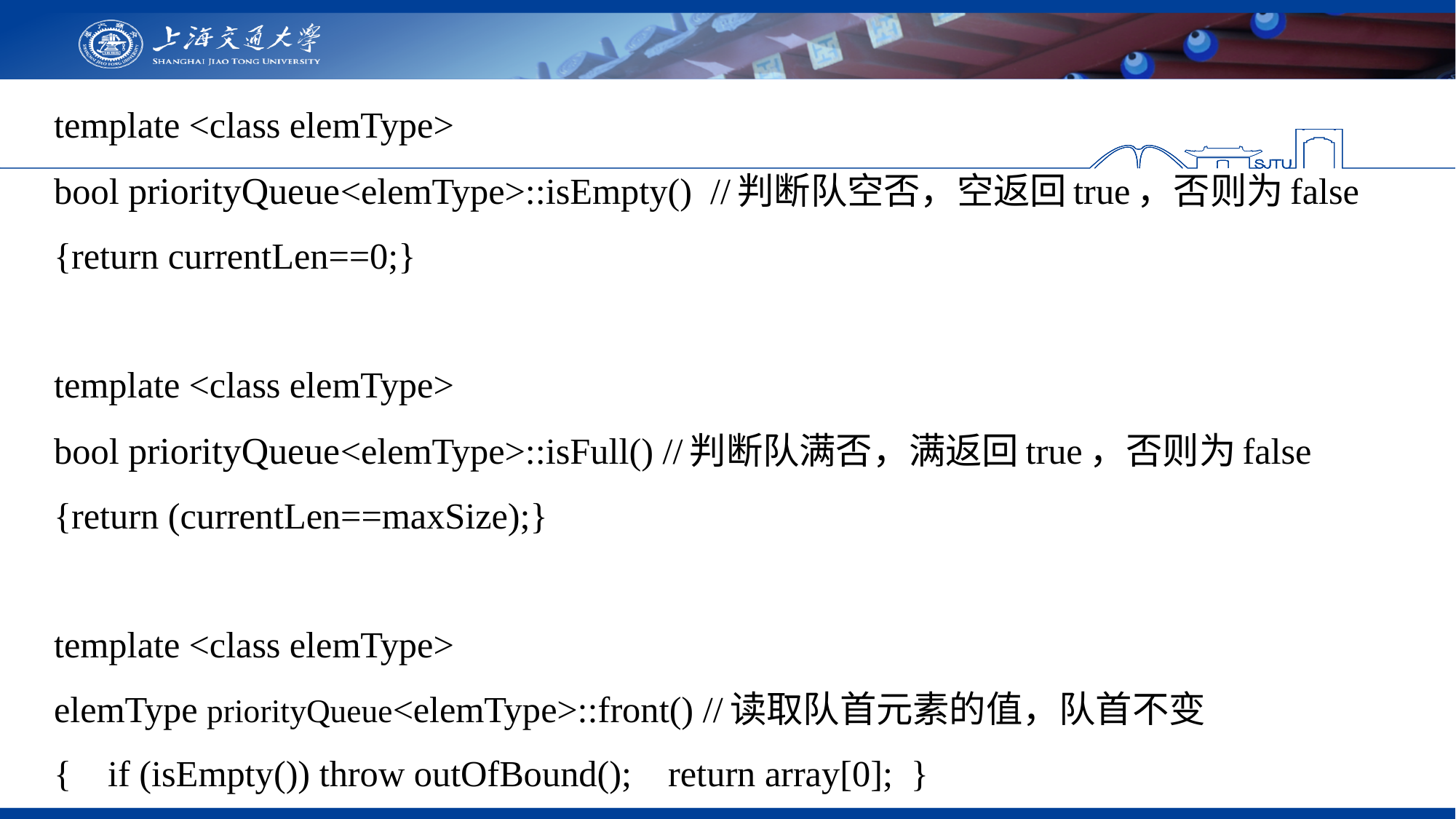

template <class elemType>
bool priorityQueue<elemType>::isEmpty()  //判断队空否，空返回true，否则为false
{return currentLen==0;}

template <class elemType>
bool priorityQueue<elemType>::isFull() //判断队满否，满返回true，否则为false
{return (currentLen==maxSize);}

template <class elemType>
elemType priorityQueue<elemType>::front() //读取队首元素的值，队首不变
{    if (isEmpty()) throw outOfBound();    return array[0];  }